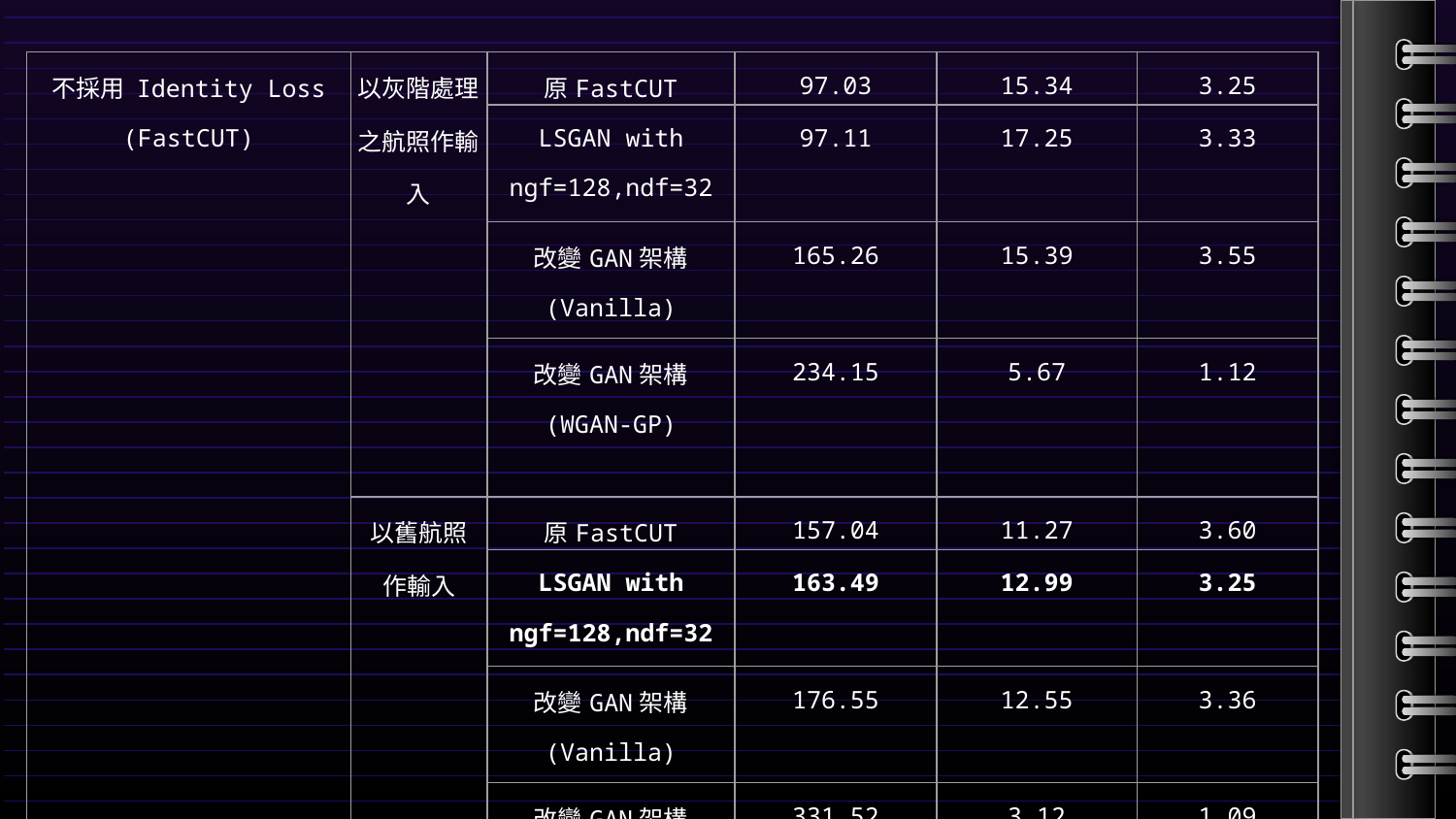

| 不採用 Identity Loss (FastCUT) | 以灰階處理之航照作輸入 | 原FastCUT | 97.03 | 15.34 | 3.25 |
| --- | --- | --- | --- | --- | --- |
|  |  | LSGAN with ngf=128,ndf=32 | 97.11 | 17.25 | 3.33 |
|  |  | 改變GAN架構 (Vanilla) | 165.26 | 15.39 | 3.55 |
|  |  | 改變GAN架構 (WGAN-GP) | 234.15 | 5.67 | 1.12 |
|  | 以舊航照 作輸入 | 原FastCUT | 157.04 | 11.27 | 3.60 |
|  |  | LSGAN with ngf=128,ndf=32 | 163.49 | 12.99 | 3.25 |
|  |  | 改變GAN架構 (Vanilla) | 176.55 | 12.55 | 3.36 |
|  |  | 改變GAN架構 (WGAN-GP) | 331.52 | 3.12 | 1.09 |